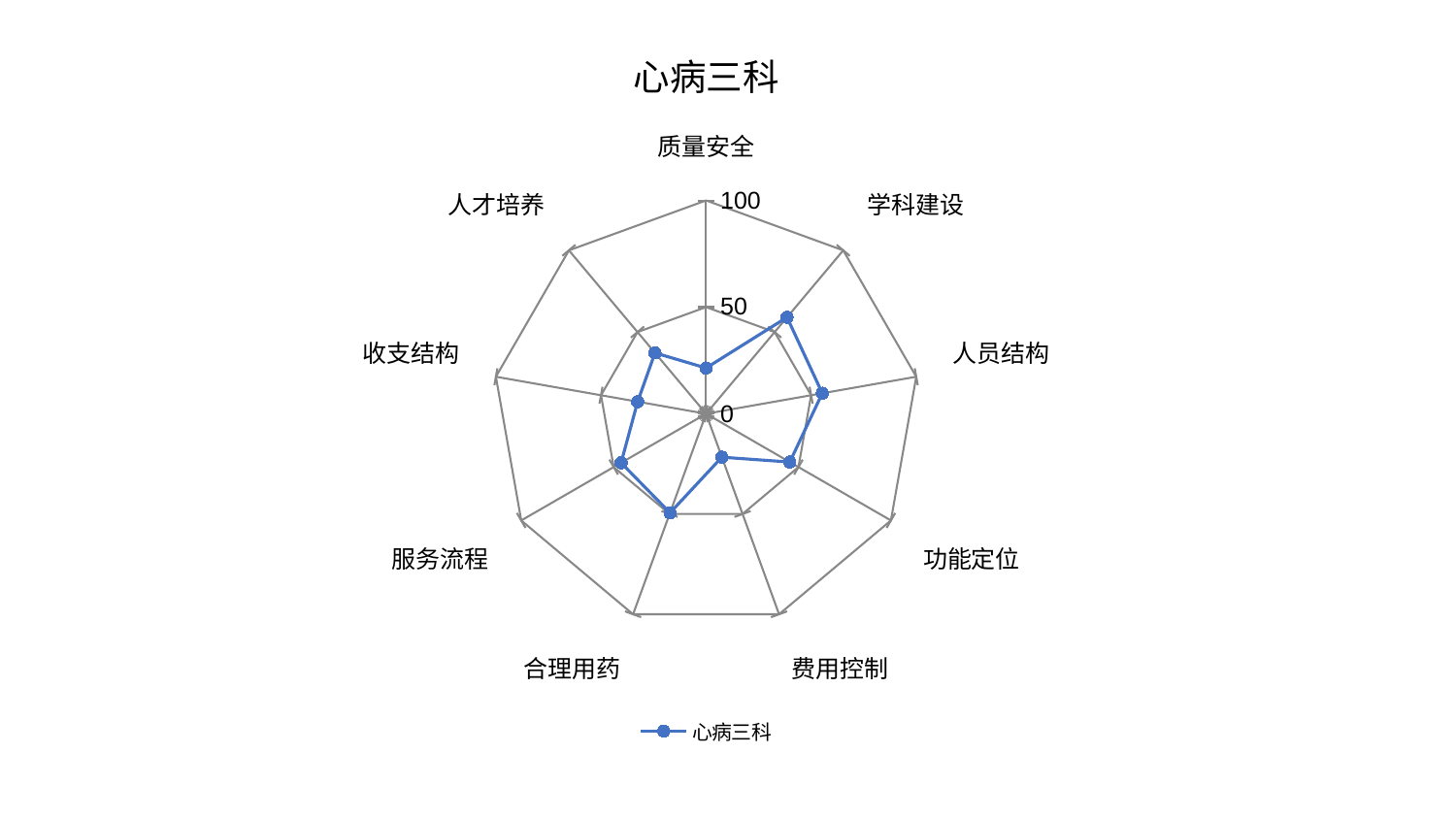

### Chart: 心病三科

| Category | 心病三科 |
|---|---|
| 质量安全 | 21.45859868079358 |
| 学科建设 | 59.02989638645522 |
| 人员结构 | 55.30385745386658 |
| 功能定位 | 45.29788791051112 |
| 费用控制 | 21.65134786737536 |
| 合理用药 | 49.4031589650239 |
| 服务流程 | 46.002361243184936 |
| 收支结构 | 32.57404358841185 |
| 人才培养 | 37.27676276532304 |
124